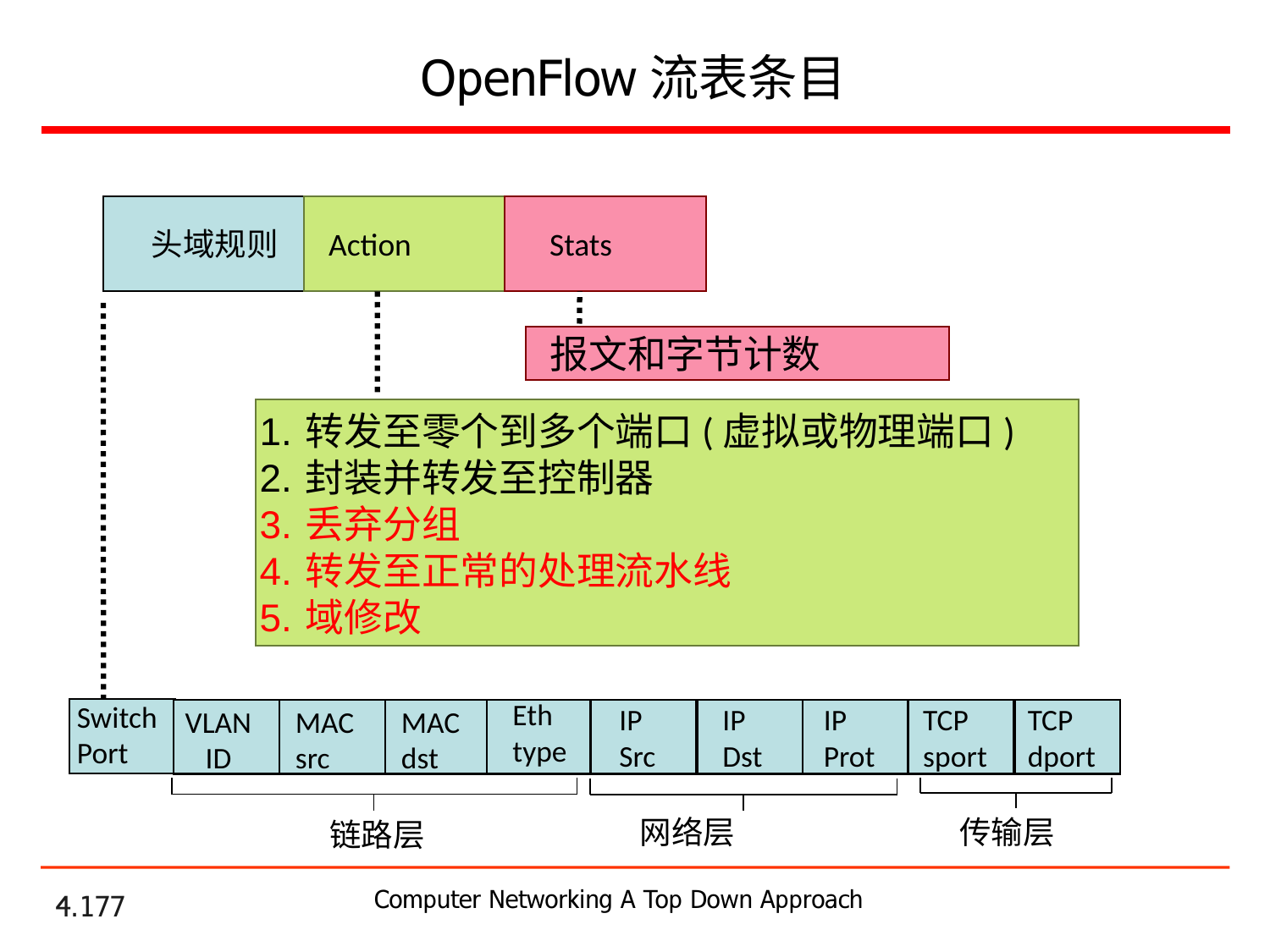

# OpenFlow流表条目

头域规则
Action
Stats

报文和字节计数
转发至零个到多个端口(虚拟或物理端口)
封装并转发至控制器
丢弃分组
转发至正常的处理流水线
域修改
Eth
type
Switch
Port

IP
Src
IP
Dst
IP
Prot
TCP
sport
TCP
dport
VLAN
ID
MAC
src
MAC
dst
网络层
传输层
链路层